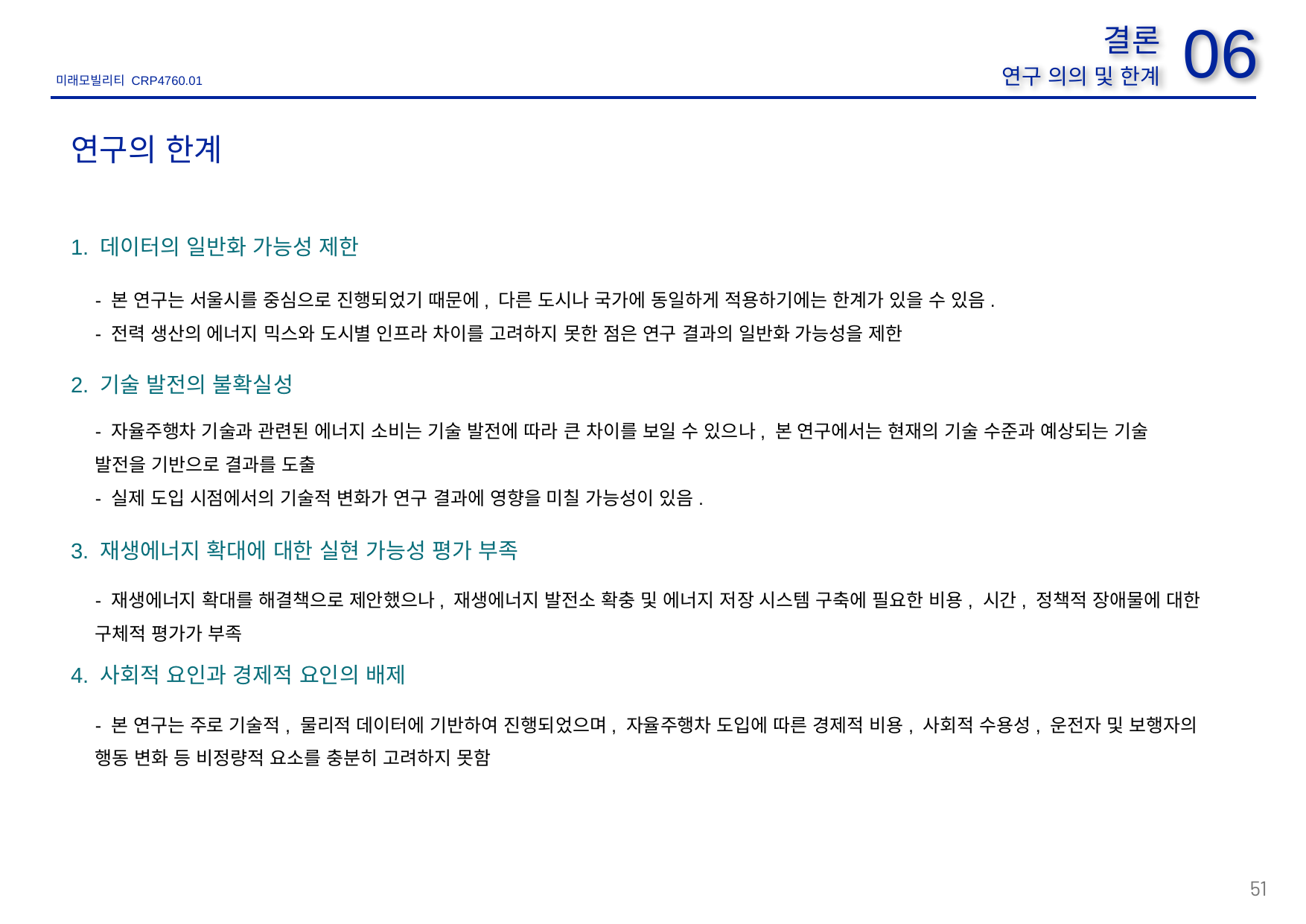

사진 대상지가 아닌 검토범위가 들어간 사진으로 교체
06
결론
연구 의의 및 한계
연구의 한계
1. 데이터의 일반화 가능성 제한
- 본 연구는 서울시를 중심으로 진행되었기 때문에, 다른 도시나 국가에 동일하게 적용하기에는 한계가 있을 수 있음.
- 전력 생산의 에너지 믹스와 도시별 인프라 차이를 고려하지 못한 점은 연구 결과의 일반화 가능성을 제한
2. 기술 발전의 불확실성
- 자율주행차 기술과 관련된 에너지 소비는 기술 발전에 따라 큰 차이를 보일 수 있으나, 본 연구에서는 현재의 기술 수준과 예상되는 기술 발전을 기반으로 결과를 도출
- 실제 도입 시점에서의 기술적 변화가 연구 결과에 영향을 미칠 가능성이 있음.
3. 재생에너지 확대에 대한 실현 가능성 평가 부족
- 재생에너지 확대를 해결책으로 제안했으나, 재생에너지 발전소 확충 및 에너지 저장 시스템 구축에 필요한 비용, 시간, 정책적 장애물에 대한 구체적 평가가 부족
4. 사회적 요인과 경제적 요인의 배제
- 본 연구는 주로 기술적, 물리적 데이터에 기반하여 진행되었으며, 자율주행차 도입에 따른 경제적 비용, 사회적 수용성, 운전자 및 보행자의 행동 변화 등 비정량적 요소를 충분히 고려하지 못함
51